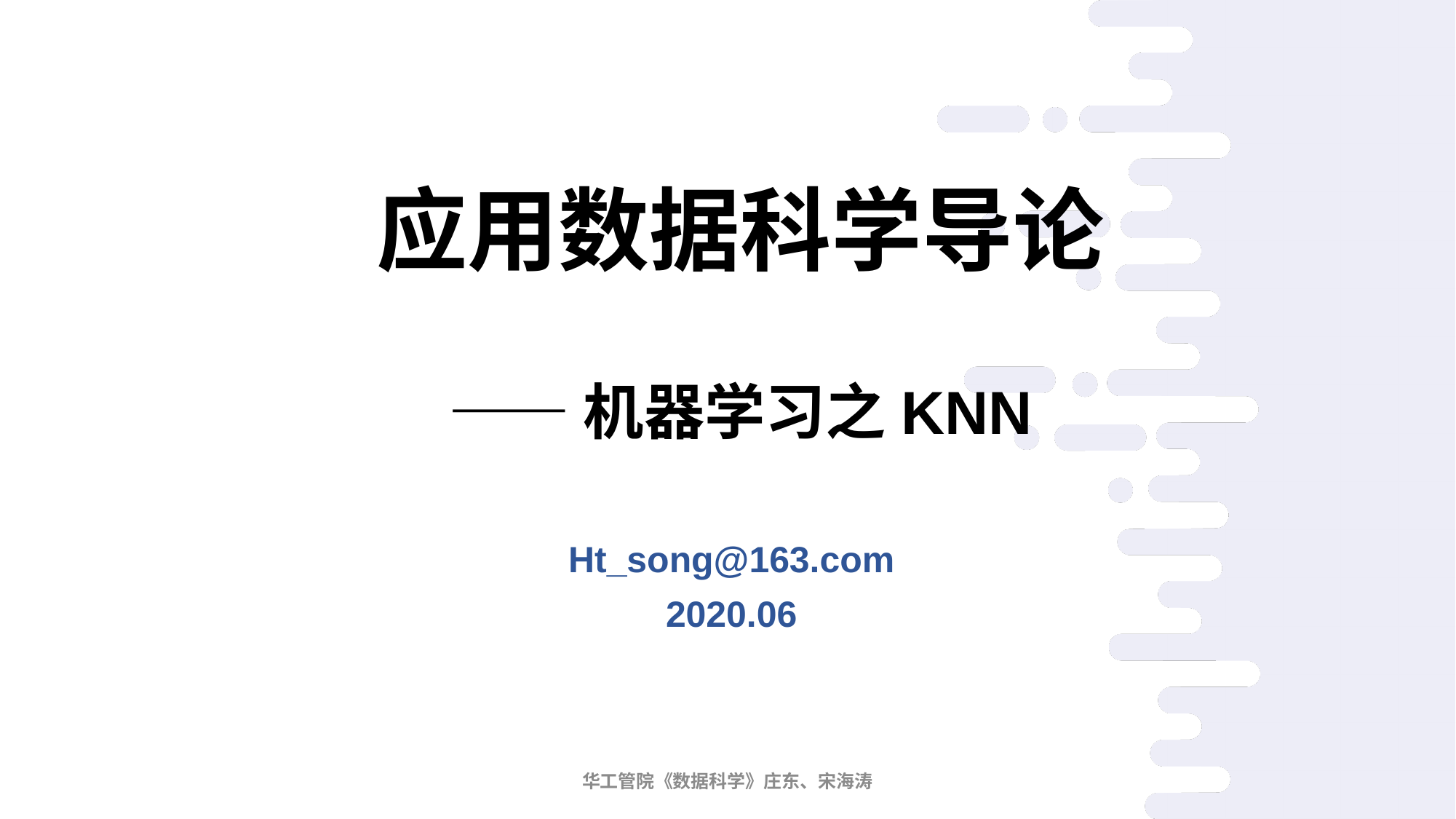

# 应用数据科学导论 —— 机器学习之KNN
Ht_song@163.com
2020.06
华工管院《数据科学》庄东、宋海涛